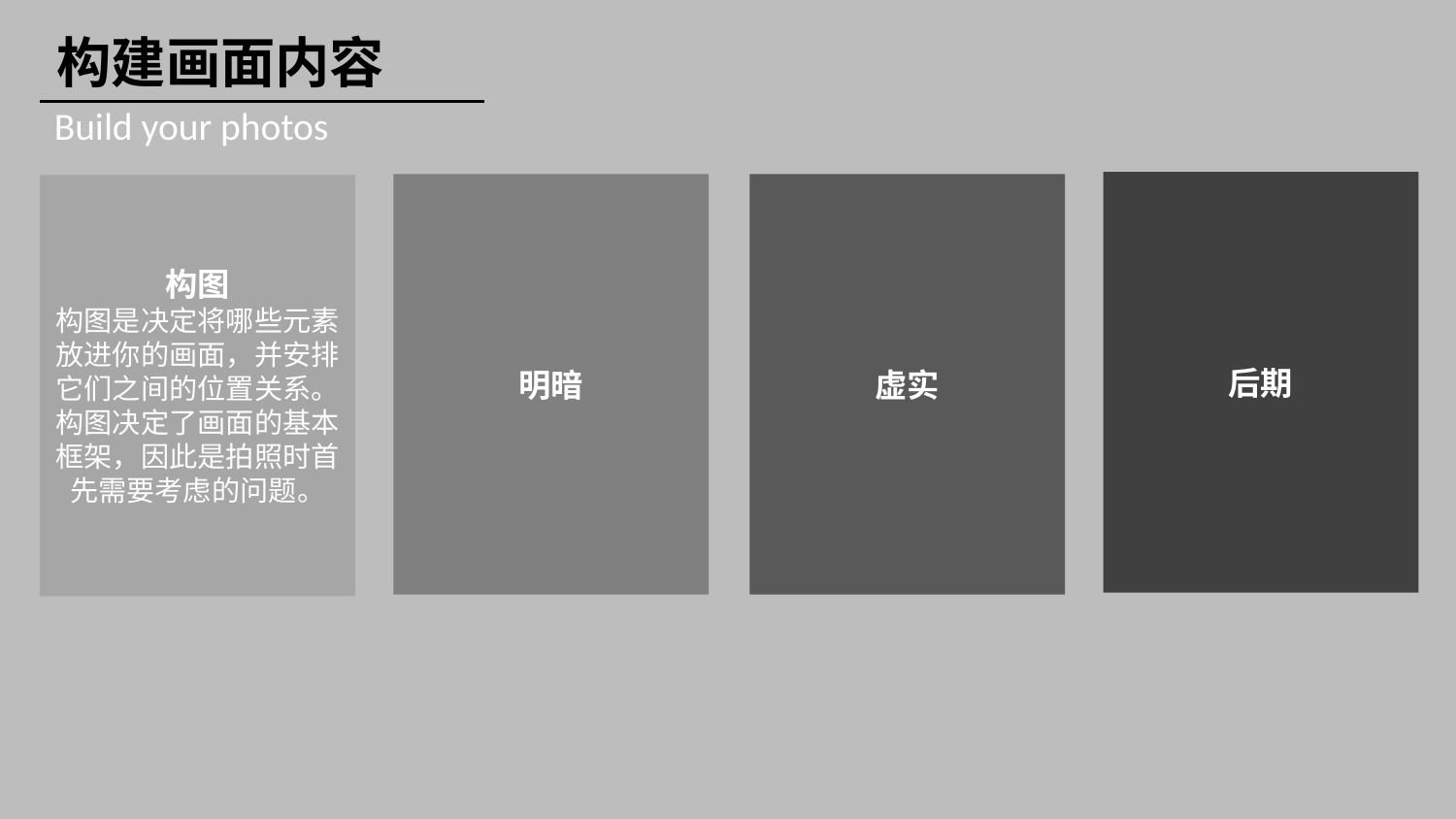

构建画面内容
Build your photos
后期
明暗
虚实
构图
构图是决定将哪些元素放进你的画面，并安排它们之间的位置关系。构图决定了画面的基本框架，因此是拍照时首先需要考虑的问题。
构图